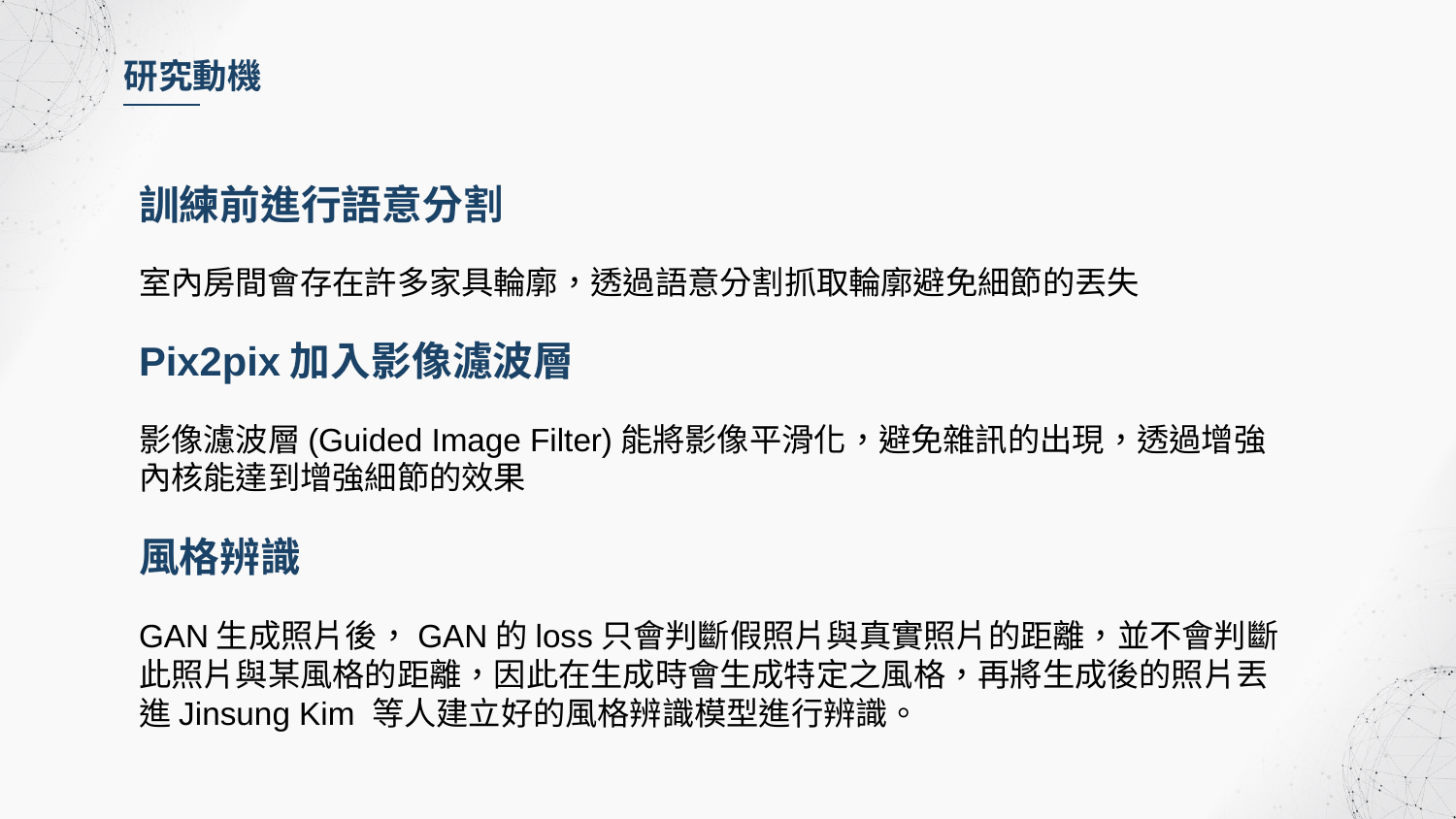

研究動機
訓練前進行語意分割
室內房間會存在許多家具輪廓，透過語意分割抓取輪廓避免細節的丟失
Pix2pix加入影像濾波層
影像濾波層(Guided Image Filter)能將影像平滑化，避免雜訊的出現，透過增強內核能達到增強細節的效果
風格辨識
GAN生成照片後，GAN的loss只會判斷假照片與真實照片的距離，並不會判斷此照片與某風格的距離，因此在生成時會生成特定之風格，再將生成後的照片丟進Jinsung Kim 等人建立好的風格辨識模型進行辨識。